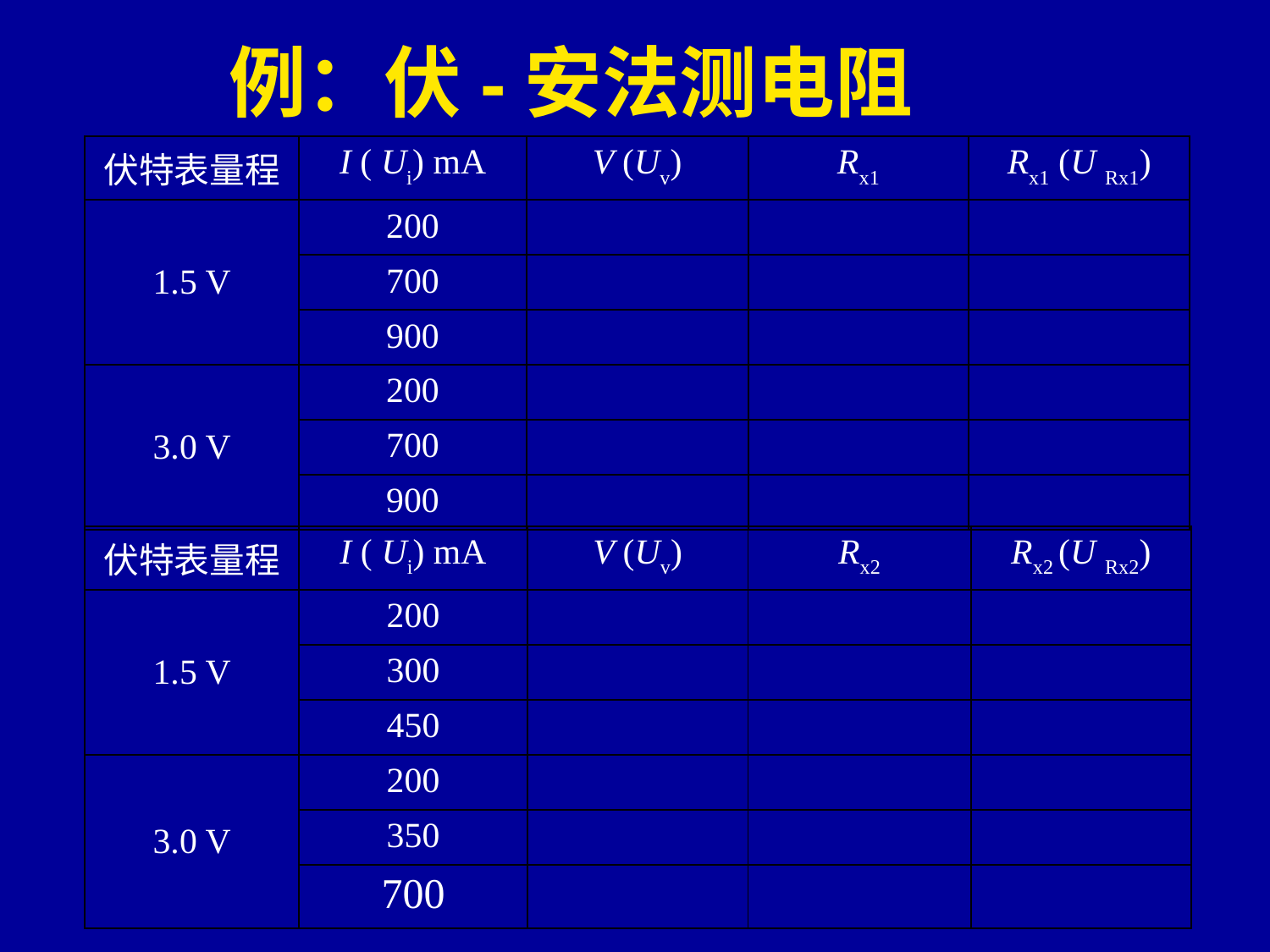

例：伏-安法测电阻
| 伏特表量程 | I ( Ui) mA | V (Uv) | Rx1 | Rx1 (U Rx1) |
| --- | --- | --- | --- | --- |
| 1.5 V | 200 |  |  |  |
|  | 700 |  |  |  |
|  | 900 |  |  |  |
| 3.0 V | 200 |  |  |  |
|  | 700 |  |  |  |
|  | 900 |  |  |  |
| 伏特表量程 | I ( Ui) mA | V (Uv) | Rx2 | Rx2 (U Rx2) |
| --- | --- | --- | --- | --- |
| 1.5 V | 200 |  |  |  |
|  | 300 |  |  |  |
|  | 450 |  |  |  |
| 3.0 V | 200 |  |  |  |
|  | 350 |  |  |  |
|  | 700 |  |  |  |